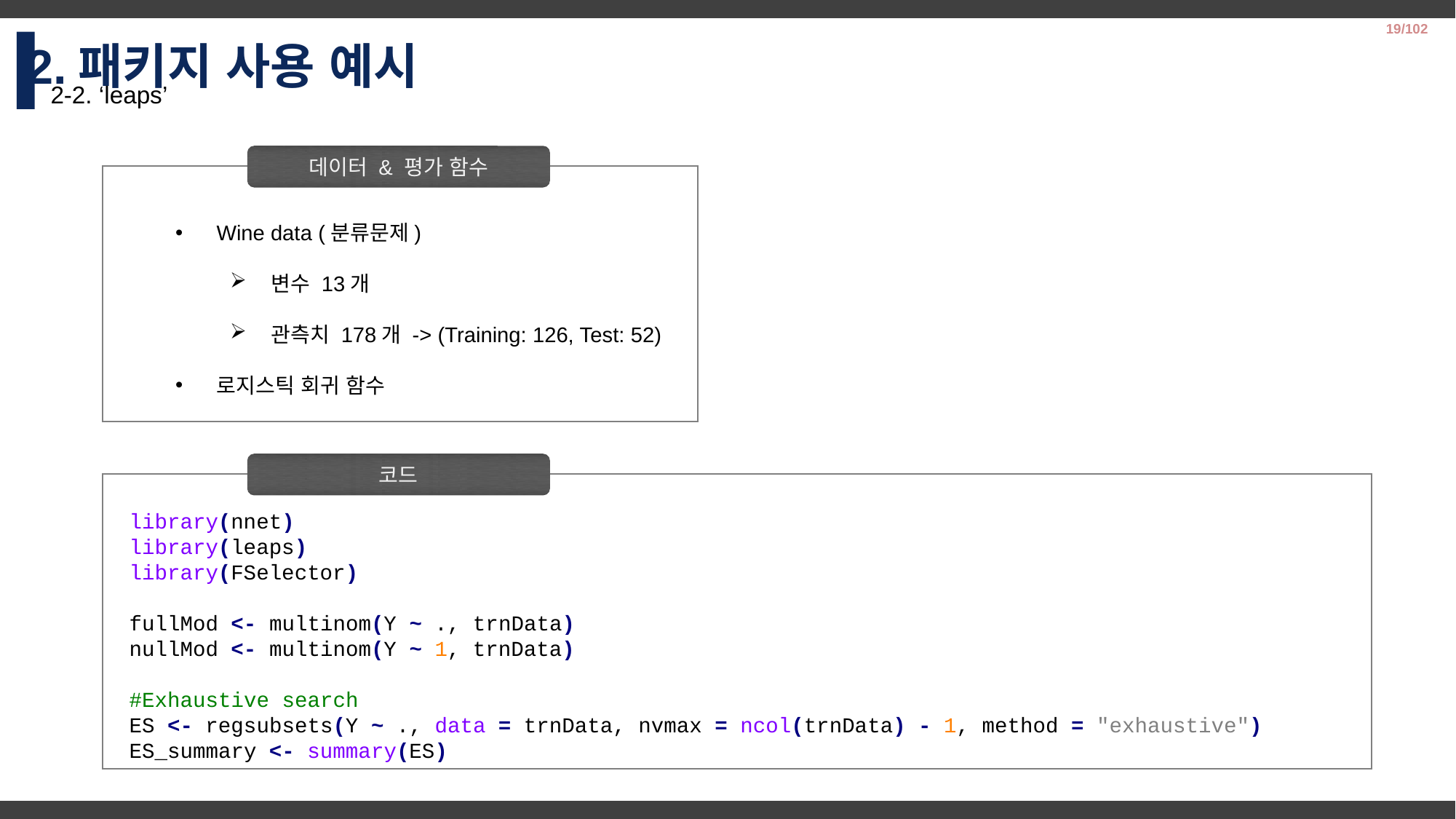

2.패키지 사용 예시
19/102

2-2. ‘leaps’
데이터 & 평가 함수

Wine data (분류문제)
변수 13개
관측치 178개 -> (Training: 126, Test: 52)
로지스틱 회귀 함수
코드

library(nnet)
library(leaps)
library(FSelector)

fullMod <- multinom(Y ~ ., trnData)
nullMod <- multinom(Y ~ 1, trnData)

#Exhaustive search
ES <- regsubsets(Y ~ ., data = trnData, nvmax = ncol(trnData) - 1, method = "exhaustive")
ES_summary <- summary(ES)
2014-2 Business Logistics Team Project